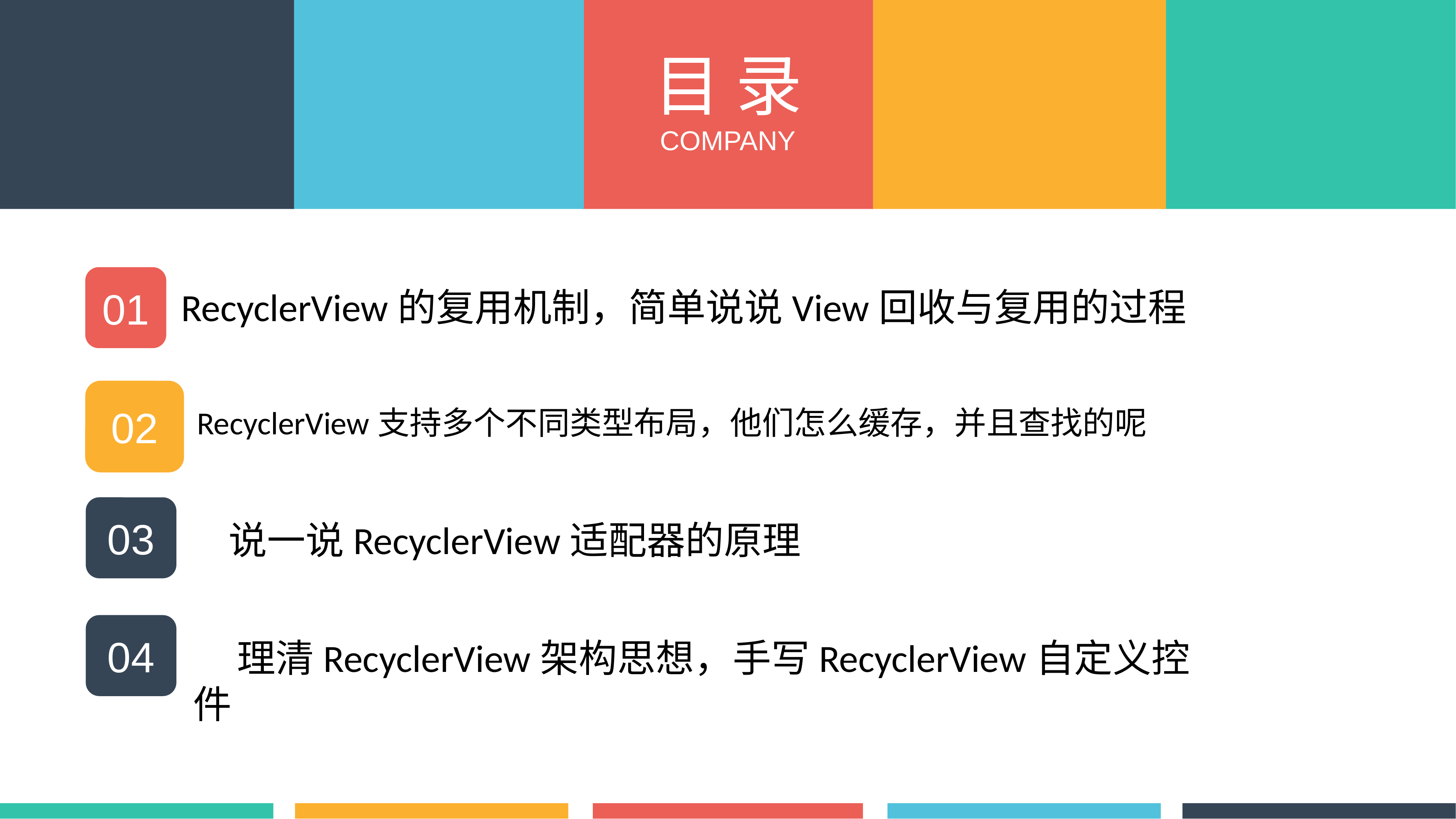

目 录
COMPANY
01
RecyclerView的复用机制，简单说说View回收与复用的过程
02
 RecyclerView支持多个不同类型布局，他们怎么缓存，并且查找的呢
03
   说一说RecyclerView适配器的原理
04
    理清RecyclerView架构思想，手写RecyclerView自定义控件